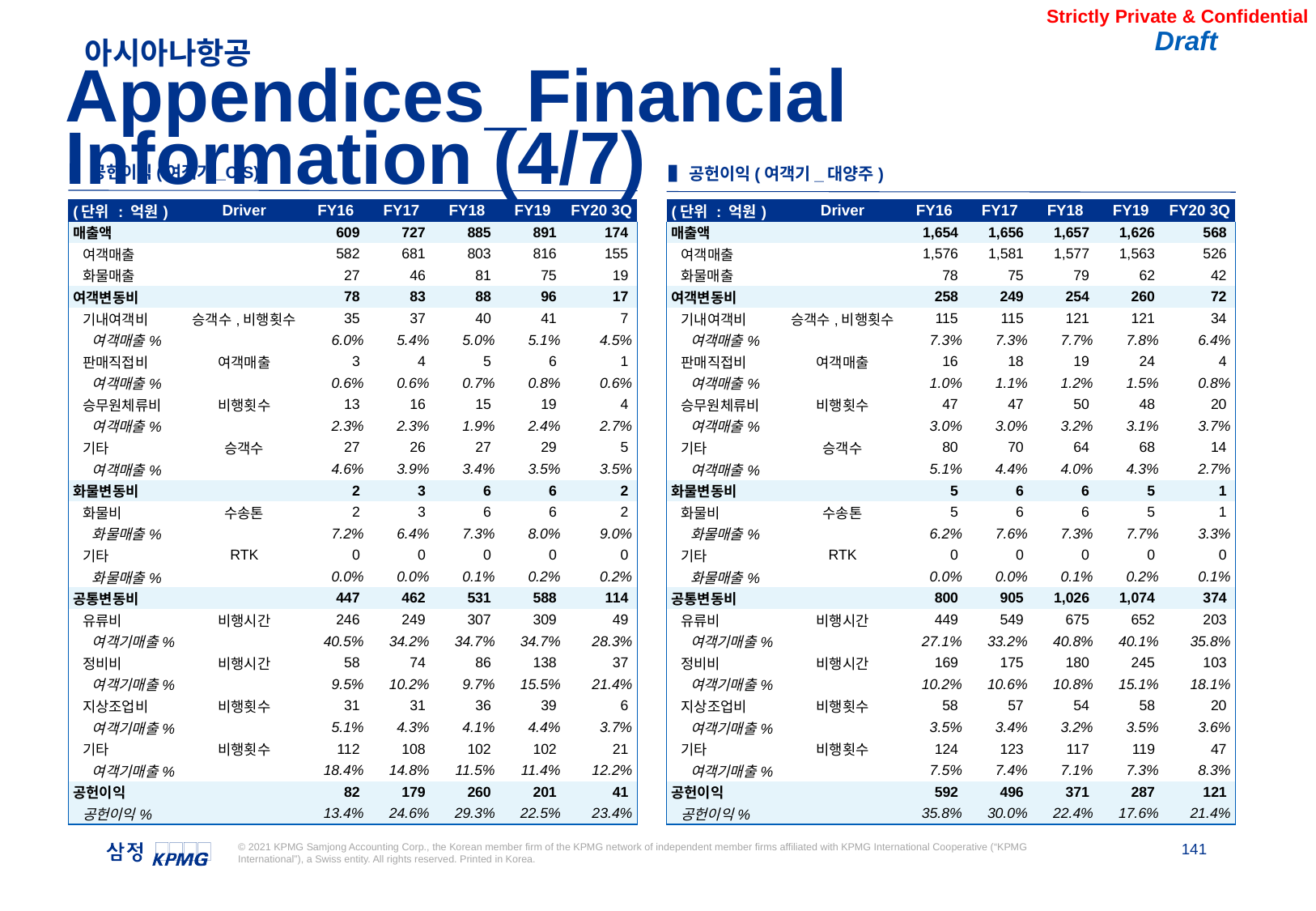

아시아나항공
Appendices_Financial Information (4/7)
▌공헌이익(여객기_CIS)

▌공헌이익(여객기_대양주)

| (단위 : 억원) | Driver | FY16 | FY17 | FY18 | FY19 | FY20 3Q |
| --- | --- | --- | --- | --- | --- | --- |
| 매출액 |  | 609 | 727 | 885 | 891 | 174 |
| 여객매출 |  | 582 | 681 | 803 | 816 | 155 |
| 화물매출 |  | 27 | 46 | 81 | 75 | 19 |
| 여객변동비 |  | 78 | 83 | 88 | 96 | 17 |
| 기내여객비 | 승객수,비행횟수 | 35 | 37 | 40 | 41 | 7 |
| 여객매출% |  | 6.0% | 5.4% | 5.0% | 5.1% | 4.5% |
| 판매직접비 | 여객매출 | 3 | 4 | 5 | 6 | 1 |
| 여객매출% |  | 0.6% | 0.6% | 0.7% | 0.8% | 0.6% |
| 승무원체류비 | 비행횟수 | 13 | 16 | 15 | 19 | 4 |
| 여객매출% |  | 2.3% | 2.3% | 1.9% | 2.4% | 2.7% |
| 기타 | 승객수 | 27 | 26 | 27 | 29 | 5 |
| 여객매출% |  | 4.6% | 3.9% | 3.4% | 3.5% | 3.5% |
| 화물변동비 |  | 2 | 3 | 6 | 6 | 2 |
| 화물비 | 수송톤 | 2 | 3 | 6 | 6 | 2 |
| 화물매출% |  | 7.2% | 6.4% | 7.3% | 8.0% | 9.0% |
| 기타 | RTK | 0 | 0 | 0 | 0 | 0 |
| 화물매출% |  | 0.0% | 0.0% | 0.1% | 0.2% | 0.2% |
| 공통변동비 |  | 447 | 462 | 531 | 588 | 114 |
| 유류비 | 비행시간 | 246 | 249 | 307 | 309 | 49 |
| 여객기매출% |  | 40.5% | 34.2% | 34.7% | 34.7% | 28.3% |
| 정비비 | 비행시간 | 58 | 74 | 86 | 138 | 37 |
| 여객기매출% |  | 9.5% | 10.2% | 9.7% | 15.5% | 21.4% |
| 지상조업비 | 비행횟수 | 31 | 31 | 36 | 39 | 6 |
| 여객기매출% |  | 5.1% | 4.3% | 4.1% | 4.4% | 3.7% |
| 기타 | 비행횟수 | 112 | 108 | 102 | 102 | 21 |
| 여객기매출% |  | 18.4% | 14.8% | 11.5% | 11.4% | 12.2% |
| 공헌이익 |  | 82 | 179 | 260 | 201 | 41 |
| 공헌이익% |  | 13.4% | 24.6% | 29.3% | 22.5% | 23.4% |
| (단위 : 억원) | Driver | FY16 | FY17 | FY18 | FY19 | FY20 3Q |
| --- | --- | --- | --- | --- | --- | --- |
| 매출액 |  | 1,654 | 1,656 | 1,657 | 1,626 | 568 |
| 여객매출 |  | 1,576 | 1,581 | 1,577 | 1,563 | 526 |
| 화물매출 |  | 78 | 75 | 79 | 62 | 42 |
| 여객변동비 |  | 258 | 249 | 254 | 260 | 72 |
| 기내여객비 | 승객수,비행횟수 | 115 | 115 | 121 | 121 | 34 |
| 여객매출% |  | 7.3% | 7.3% | 7.7% | 7.8% | 6.4% |
| 판매직접비 | 여객매출 | 16 | 18 | 19 | 24 | 4 |
| 여객매출% |  | 1.0% | 1.1% | 1.2% | 1.5% | 0.8% |
| 승무원체류비 | 비행횟수 | 47 | 47 | 50 | 48 | 20 |
| 여객매출% |  | 3.0% | 3.0% | 3.2% | 3.1% | 3.7% |
| 기타 | 승객수 | 80 | 70 | 64 | 68 | 14 |
| 여객매출% |  | 5.1% | 4.4% | 4.0% | 4.3% | 2.7% |
| 화물변동비 |  | 5 | 6 | 6 | 5 | 1 |
| 화물비 | 수송톤 | 5 | 6 | 6 | 5 | 1 |
| 화물매출% |  | 6.2% | 7.6% | 7.3% | 7.7% | 3.3% |
| 기타 | RTK | 0 | 0 | 0 | 0 | 0 |
| 화물매출% |  | 0.0% | 0.0% | 0.1% | 0.2% | 0.1% |
| 공통변동비 |  | 800 | 905 | 1,026 | 1,074 | 374 |
| 유류비 | 비행시간 | 449 | 549 | 675 | 652 | 203 |
| 여객기매출% |  | 27.1% | 33.2% | 40.8% | 40.1% | 35.8% |
| 정비비 | 비행시간 | 169 | 175 | 180 | 245 | 103 |
| 여객기매출% |  | 10.2% | 10.6% | 10.8% | 15.1% | 18.1% |
| 지상조업비 | 비행횟수 | 58 | 57 | 54 | 58 | 20 |
| 여객기매출% |  | 3.5% | 3.4% | 3.2% | 3.5% | 3.6% |
| 기타 | 비행횟수 | 124 | 123 | 117 | 119 | 47 |
| 여객기매출% |  | 7.5% | 7.4% | 7.1% | 7.3% | 8.3% |
| 공헌이익 |  | 592 | 496 | 371 | 287 | 121 |
| 공헌이익% |  | 35.8% | 30.0% | 22.4% | 17.6% | 21.4% |